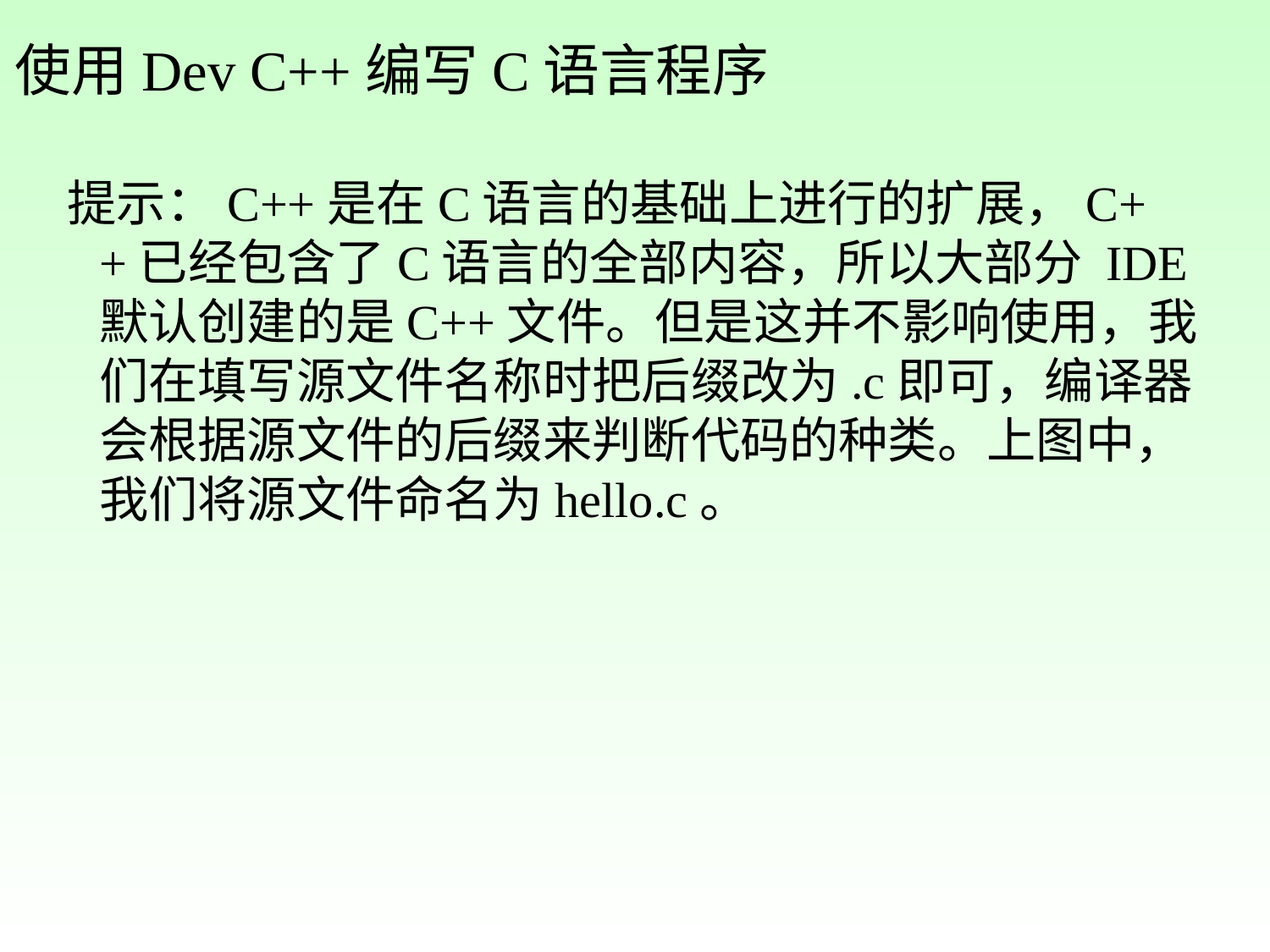

使用Dev C++编写C语言程序
提示：C++是在C语言的基础上进行的扩展，C++已经包含了C语言的全部内容，所以大部分 IDE 默认创建的是C++文件。但是这并不影响使用，我们在填写源文件名称时把后缀改为.c即可，编译器会根据源文件的后缀来判断代码的种类。上图中，我们将源文件命名为hello.c。